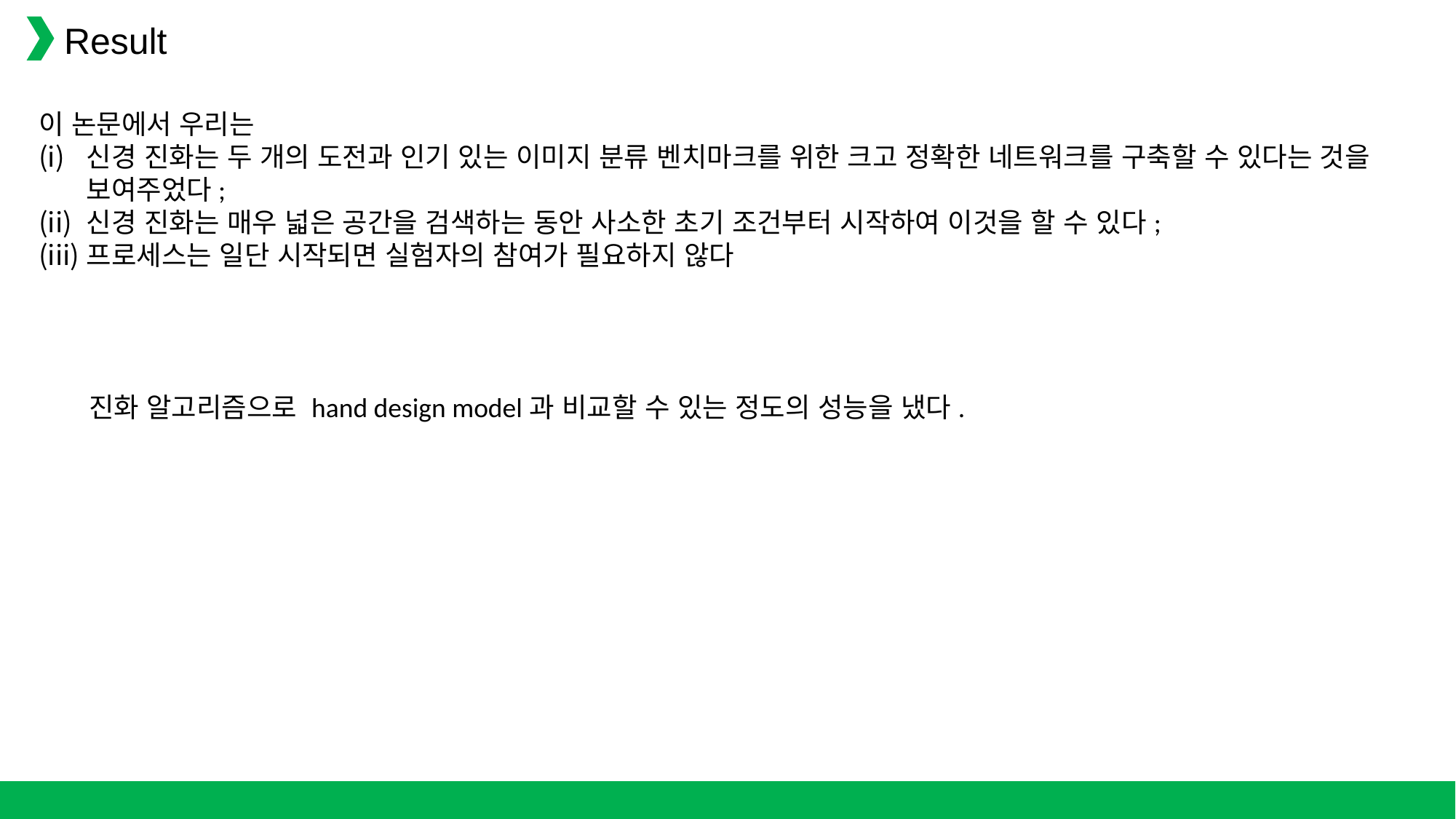

Result

이 논문에서 우리는
신경 진화는 두 개의 도전과 인기 있는 이미지 분류 벤치마크를 위한 크고 정확한 네트워크를 구축할 수 있다는 것을 보여주었다;
신경 진화는 매우 넓은 공간을 검색하는 동안 사소한 초기 조건부터 시작하여 이것을 할 수 있다;
프로세스는 일단 시작되면 실험자의 참여가 필요하지 않다
진화 알고리즘으로 hand design model과 비교할 수 있는 정도의 성능을 냈다.